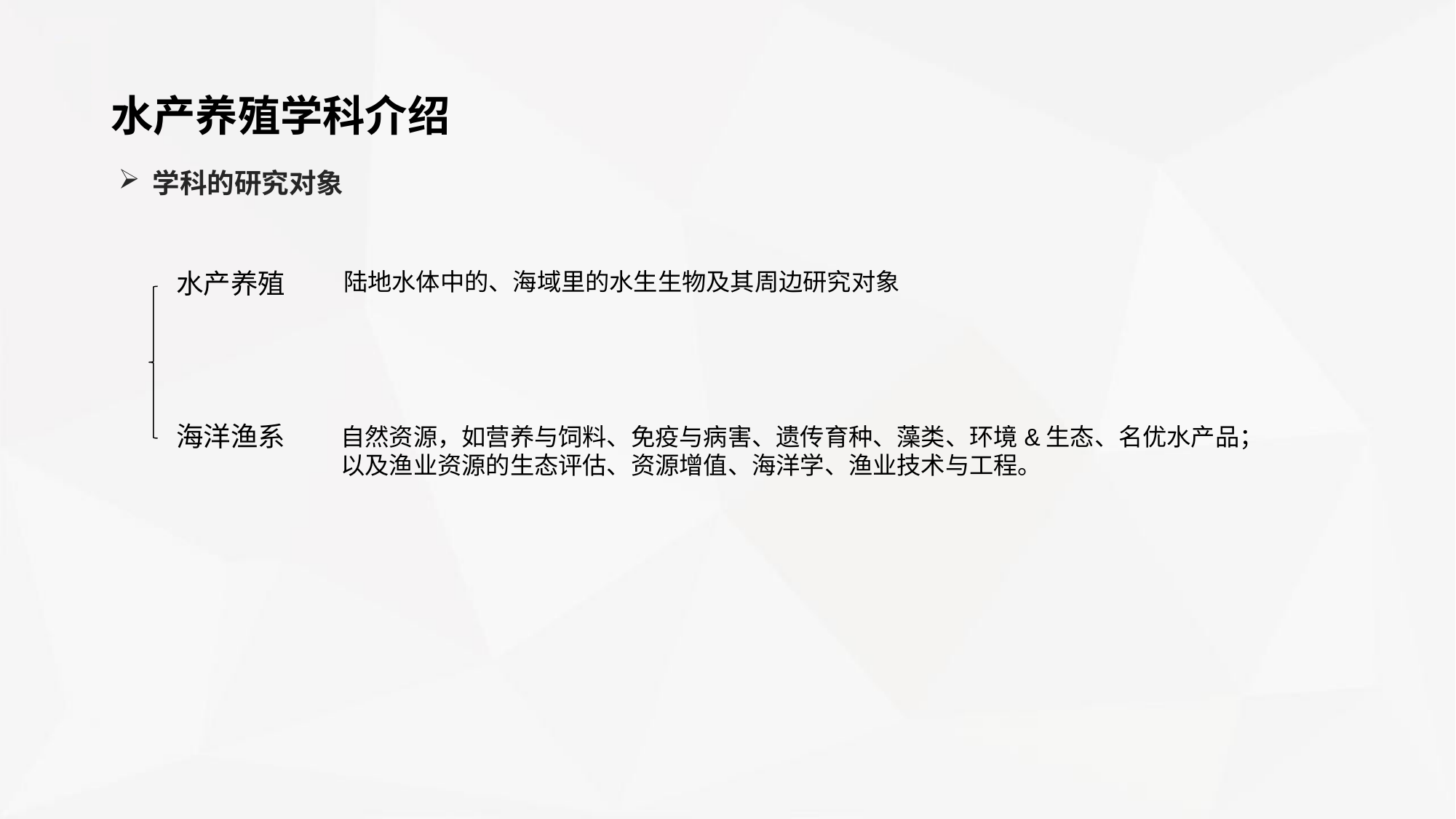

水产养殖学科介绍
学科的研究对象
水产养殖
陆地水体中的、海域里的水生生物及其周边研究对象

海洋渔系
自然资源，如营养与饲料、免疫与病害、遗传育种、藻类、环境&生态、名优水产品；
以及渔业资源的生态评估、资源增值、海洋学、渔业技术与工程。